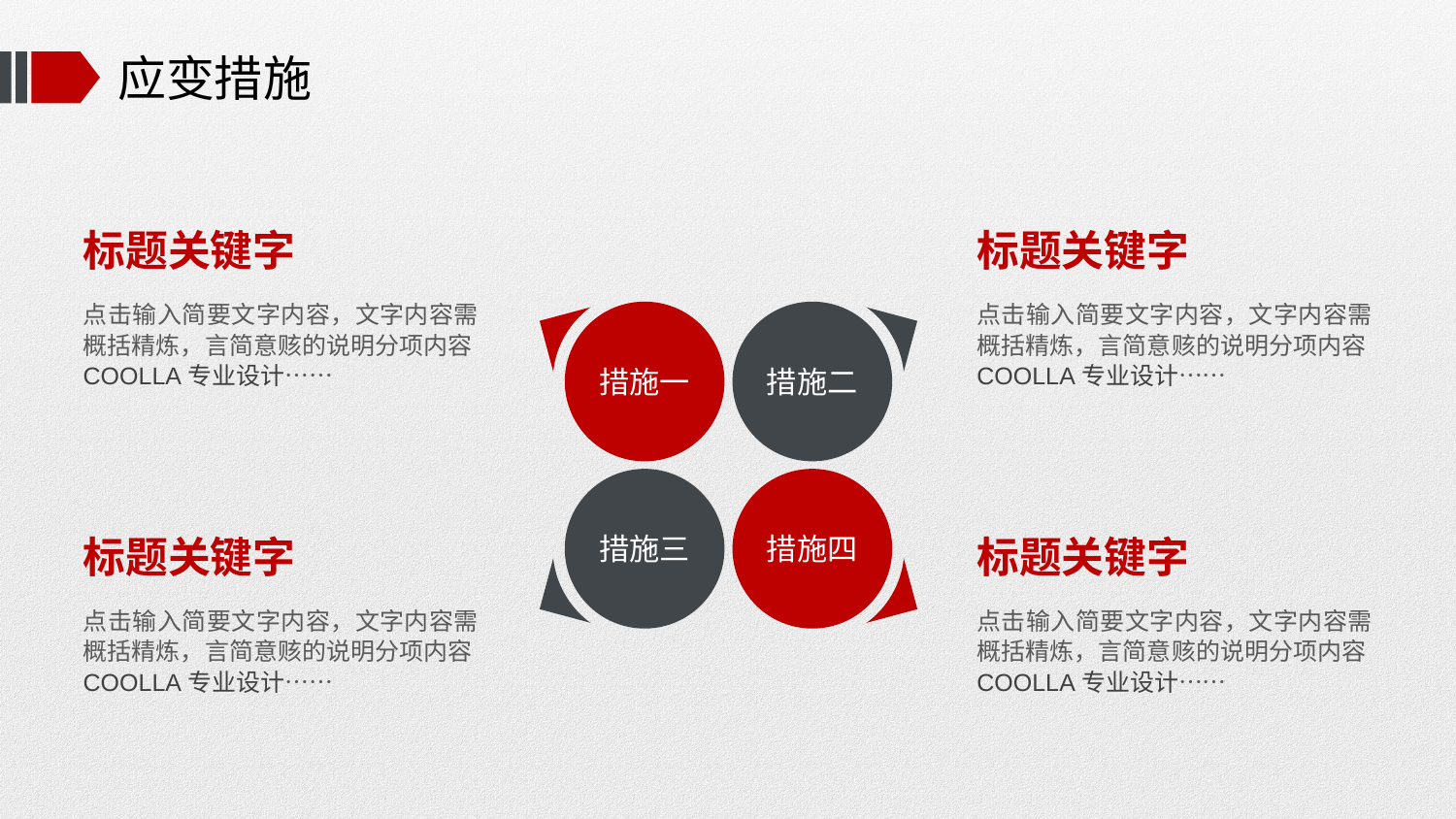

# 应变措施
标题关键字
标题关键字
点击输入简要文字内容，文字内容需概括精炼，言简意赅的说明分项内容COOLLA专业设计……
点击输入简要文字内容，文字内容需概括精炼，言简意赅的说明分项内容COOLLA专业设计……

措施二

措施一

措施三

措施四
标题关键字
标题关键字

点击输入简要文字内容，文字内容需概括精炼，言简意赅的说明分项内容COOLLA专业设计……
点击输入简要文字内容，文字内容需概括精炼，言简意赅的说明分项内容COOLLA专业设计……
浏览更多搜索：COOLLA       技术支持、合作、定制PPT联系QQ:34865632